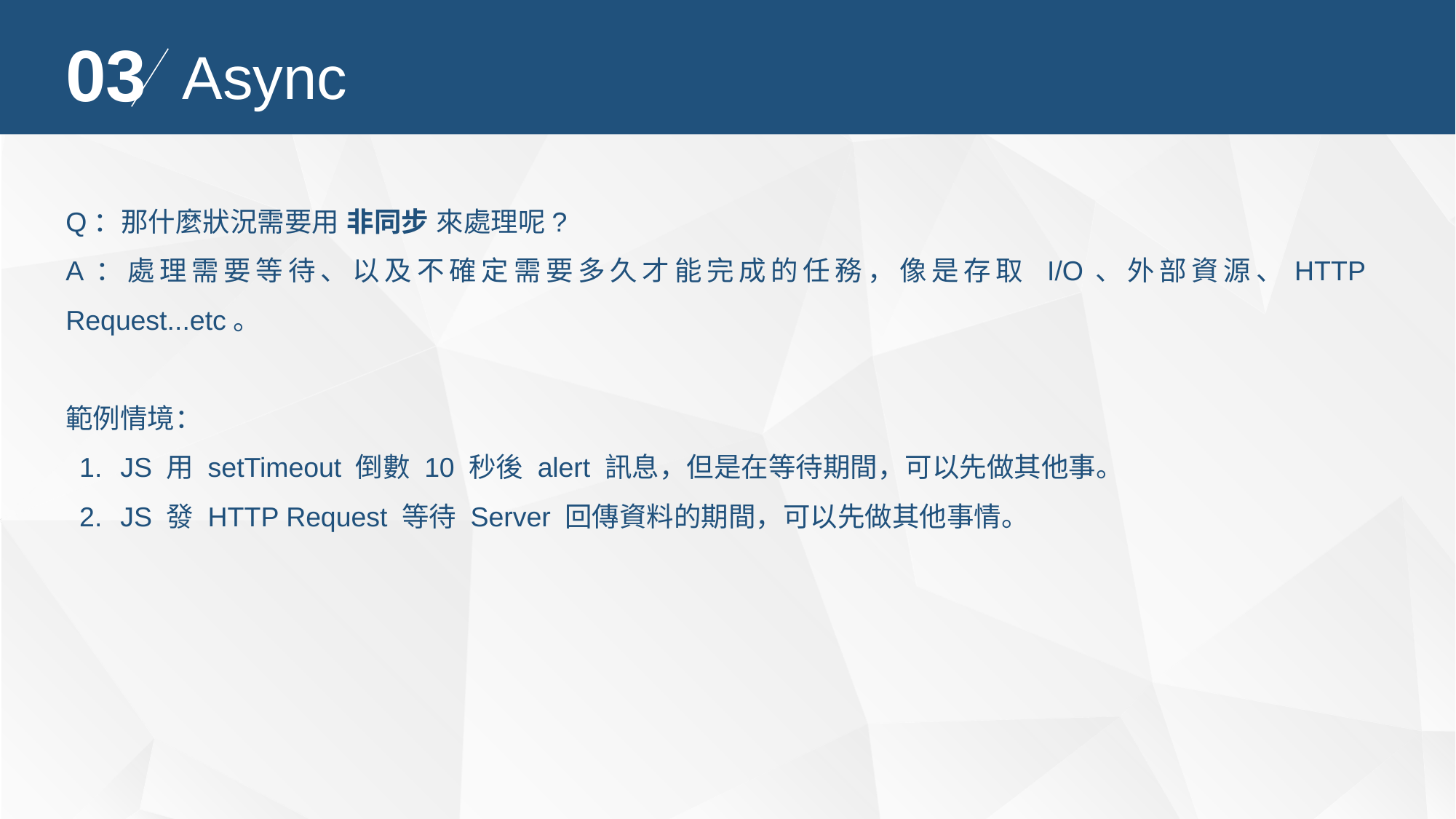

03
Async
Q：那什麼狀況需要用 非同步 來處理呢?
A：處理需要等待、以及不確定需要多久才能完成的任務，像是存取 I/O、外部資源、HTTP Request...etc。

範例情境：
JS 用 setTimeout 倒數 10 秒後 alert 訊息，但是在等待期間，可以先做其他事。
JS 發 HTTP Request 等待 Server 回傳資料的期間，可以先做其他事情。